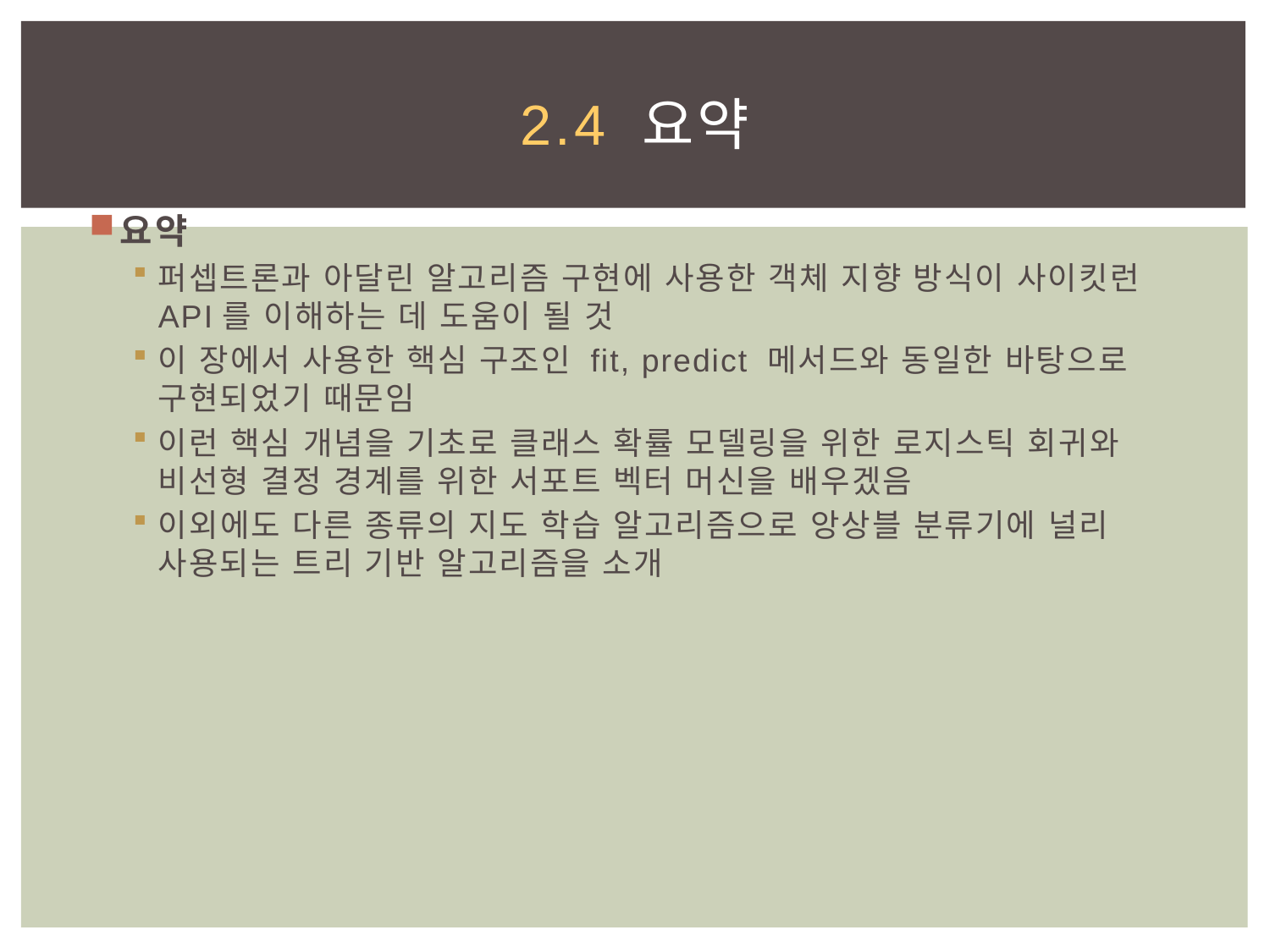

# 2.4 요약
요약
퍼셉트론과 아달린 알고리즘 구현에 사용한 객체 지향 방식이 사이킷런 API를 이해하는 데 도움이 될 것
이 장에서 사용한 핵심 구조인 fit, predict 메서드와 동일한 바탕으로 구현되었기 때문임
이런 핵심 개념을 기초로 클래스 확률 모델링을 위한 로지스틱 회귀와 비선형 결정 경계를 위한 서포트 벡터 머신을 배우겠음
이외에도 다른 종류의 지도 학습 알고리즘으로 앙상블 분류기에 널리 사용되는 트리 기반 알고리즘을 소개